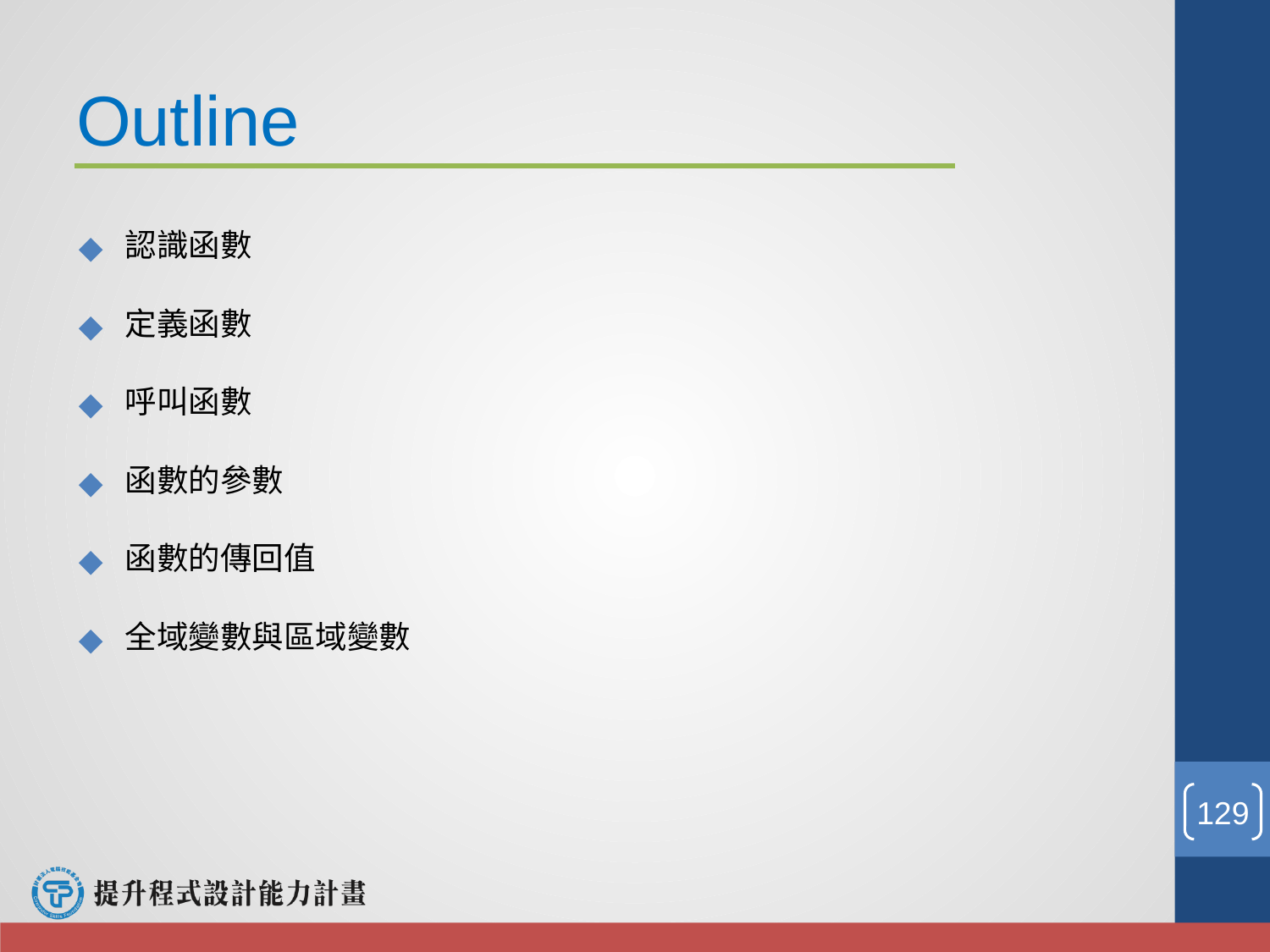

Outline
 認識函數
 定義函數
 呼叫函數
 函數的參數
 函數的傳回值
 全域變數與區域變數

129